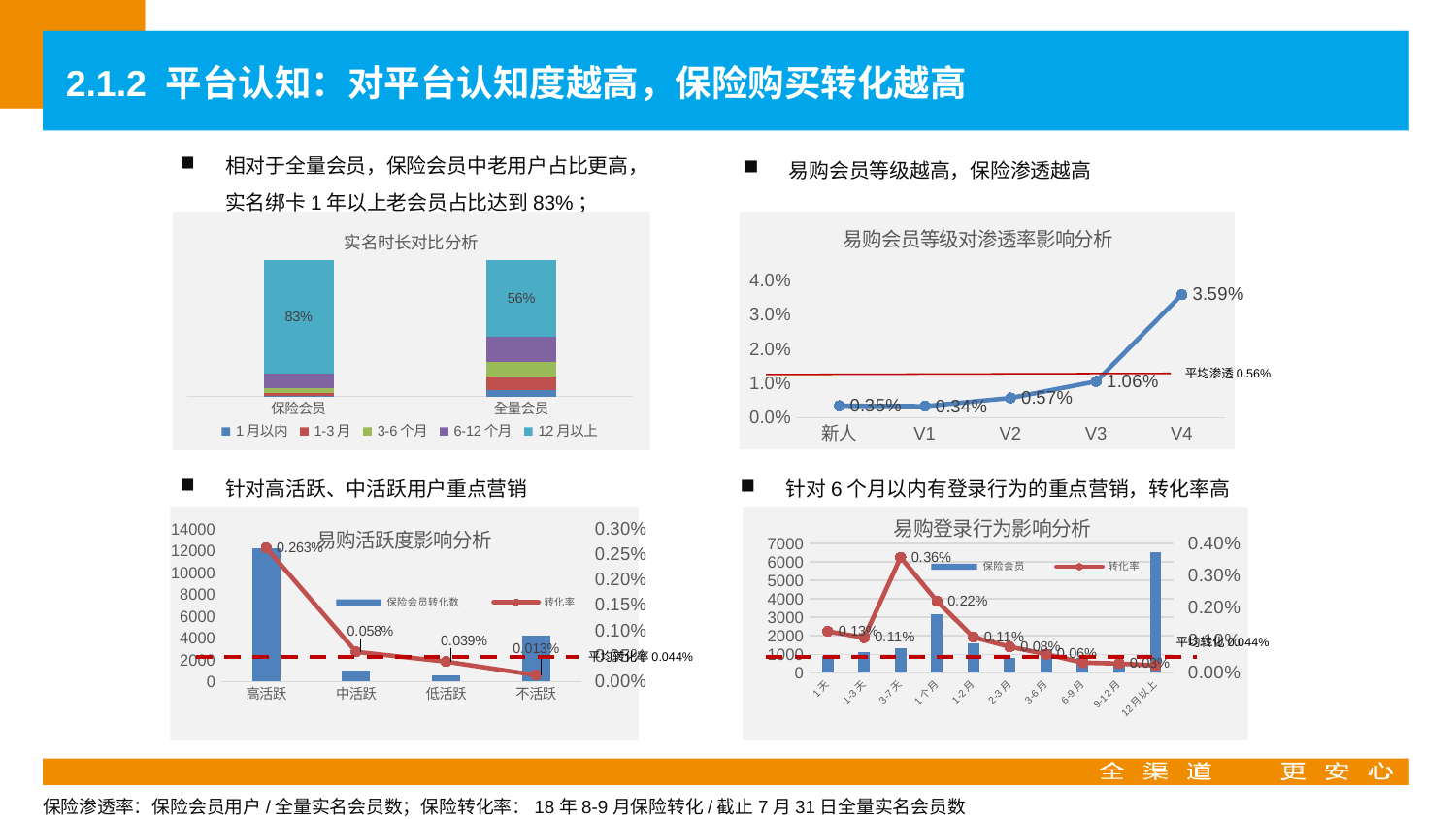

2.1.2 平台认知：对平台认知度越高，保险购买转化越高
相对于全量会员，保险会员中老用户占比更高，实名绑卡1年以上老会员占比达到83%；
易购会员等级越高，保险渗透越高

### Chart: 实名时长对比分析

| Category | 1月以内 | 1-3月 | 3-6个月 | 6-12个月 | 12月以上 |
|---|---|---|---|---|---|
| 保险会员 | 0.005030003875255904 | 0.018746061135097684 | 0.03713982627893231 | 0.10996332207290961 | 0.8291207866378045 |
| 全量会员 | 0.045808932547621126 | 0.1035142962579643 | 0.10387370141185392 | 0.18410987718142707 | 0.5626931926011336 |

### Chart: 易购会员等级对渗透率影响分析

| Category | 转化率 |
|---|---|
| 新人 | 0.0034693342933326205 |
| V1 | 0.0033575451384553817 |
| V2 | 0.00573986134609399 |
| V3 | 0.010561699176668963 |
| V4 | 0.03590174259920218 |
平均渗透0.56%
针对高活跃、中活跃用户重点营销
针对6个月以内有登录行为的重点营销，转化率高

### Chart: 易购活跃度影响分析

| Category | 保险会员转化数 | 转化率 |
|---|---|---|
| 高活跃 | 12239.0 | 0.0026265475953644517 |
| 中活跃 | 995.0 | 0.0005816560302531285 |
| 低活跃 | 595.0 | 0.0003909571287582807 |
| 不活跃 | 4208.0 | 0.000126543820323653 |

### Chart: 易购登录行为影响分析

| Category | 保险会员 | 转化率 |
|---|---|---|
| 1天 | 917.0 | 0.001282332754861887 |
| 1-3天 | 1102.0 | 0.0010882983240995863 |
| 3-7天 | 1344.0 | 0.0035697780044303493 |
| 1个月 | 3169.0 | 0.0022165349732008403 |
| 1-2月 | 1605.0 | 0.001101602024476842 |
| 2-3月 | 790.0 | 0.0008041129870354594 |
| 3-6月 | 1297.0 | 0.0005743349758929868 |
| 6-9月 | 816.0 | 0.0003138859932222167 |
| 9-12月 | 491.0 | 0.0002859605595741459 |
| 12月以上 | 6506.0 | 0.00022750397126610156 |
平均转化0.044%
平均转化率0.044%
保险渗透率：保险会员用户/全量实名会员数；保险转化率：18年8-9月保险转化/截止7月31日全量实名会员数